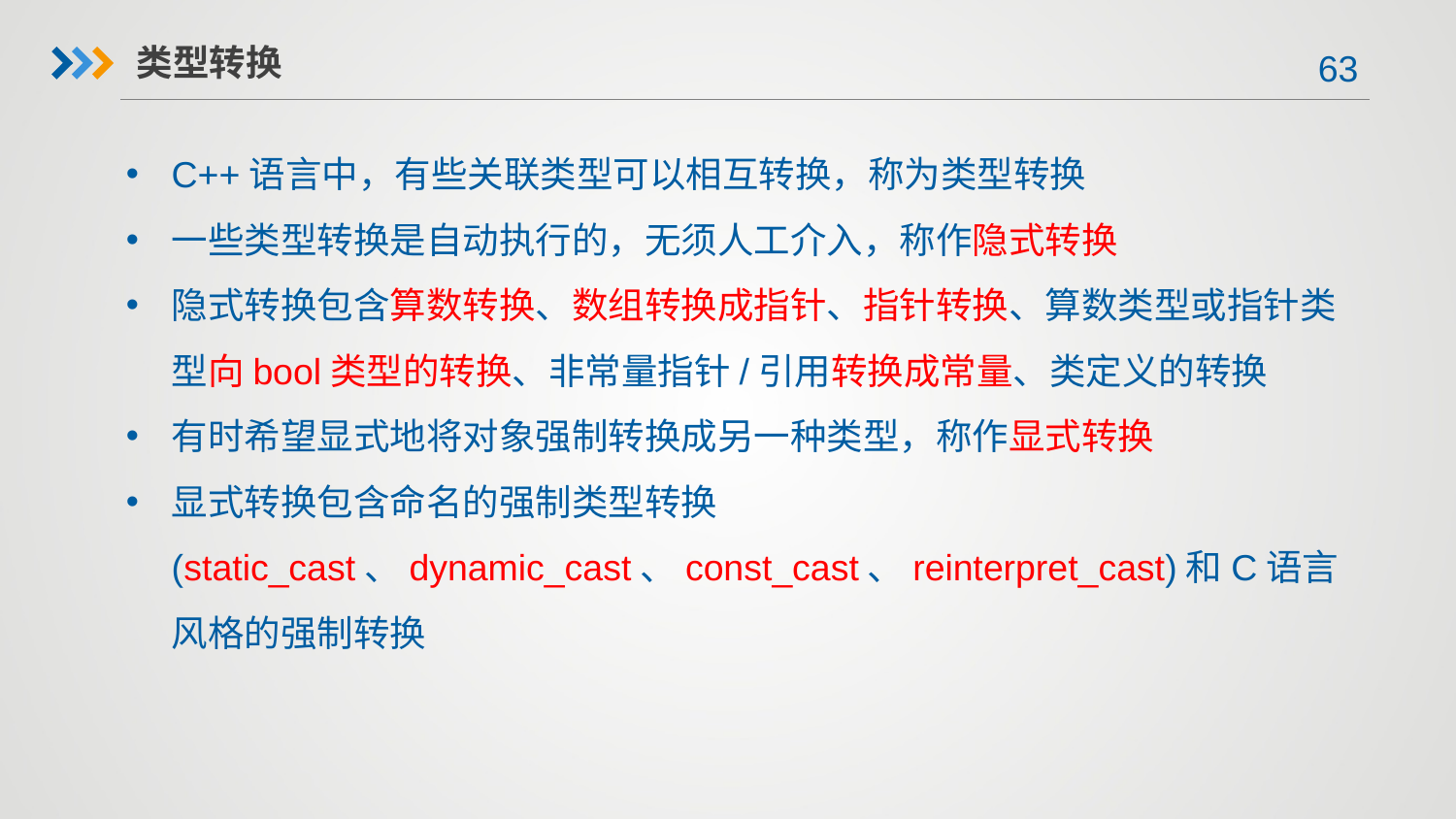

类型转换
C++语言中，有些关联类型可以相互转换，称为类型转换
一些类型转换是自动执行的，无须人工介入，称作隐式转换
隐式转换包含算数转换、数组转换成指针、指针转换、算数类型或指针类型向bool类型的转换、非常量指针/引用转换成常量、类定义的转换
有时希望显式地将对象强制转换成另一种类型，称作显式转换
显式转换包含命名的强制类型转换(static_cast、dynamic_cast、const_cast、reinterpret_cast)和C语言风格的强制转换